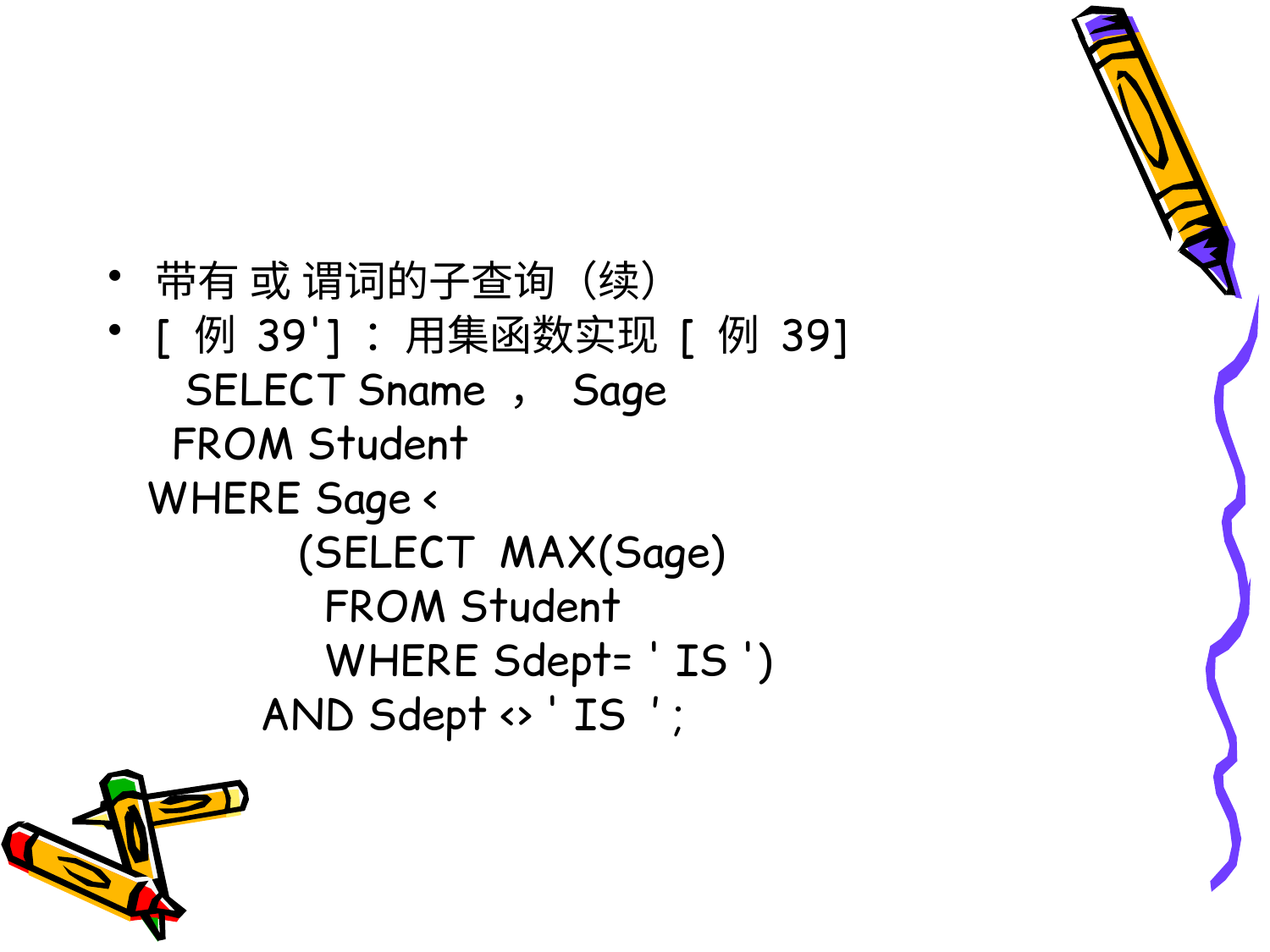

#
带有 或 谓词的子查询（续）
[ 例 39'] ：用集函数实现 [ 例 39]
      SELECT Sname ， Sage
     FROM Student
   WHERE Sage <
               (SELECT  MAX(Sage)
                 FROM Student
                 WHERE Sdept= ' IS ')
            AND Sdept <> ' IS  ’ ;